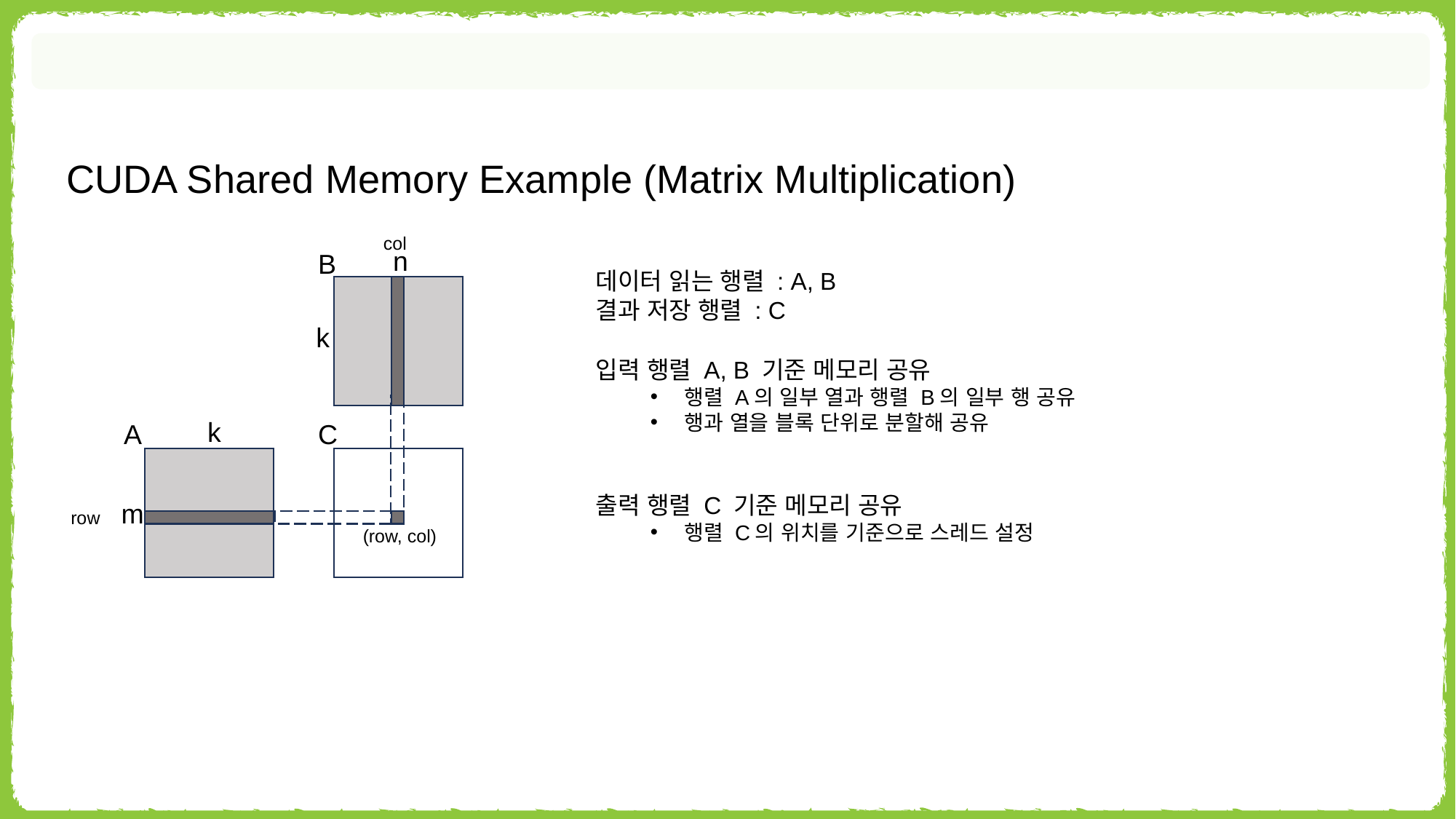

CUDA Shared Memory Example (Matrix Multiplication)
col
n
B

k

k
A
C

m

(row, col)
row
데이터 읽는 행렬 : A, B
결과 저장 행렬 : C
입력 행렬 A, B 기준 메모리 공유
행렬 A의 일부 열과 행렬 B의 일부 행 공유
행과 열을 블록 단위로 분할해 공유
출력 행렬 C 기준 메모리 공유
행렬 C의 위치를 기준으로 스레드 설정